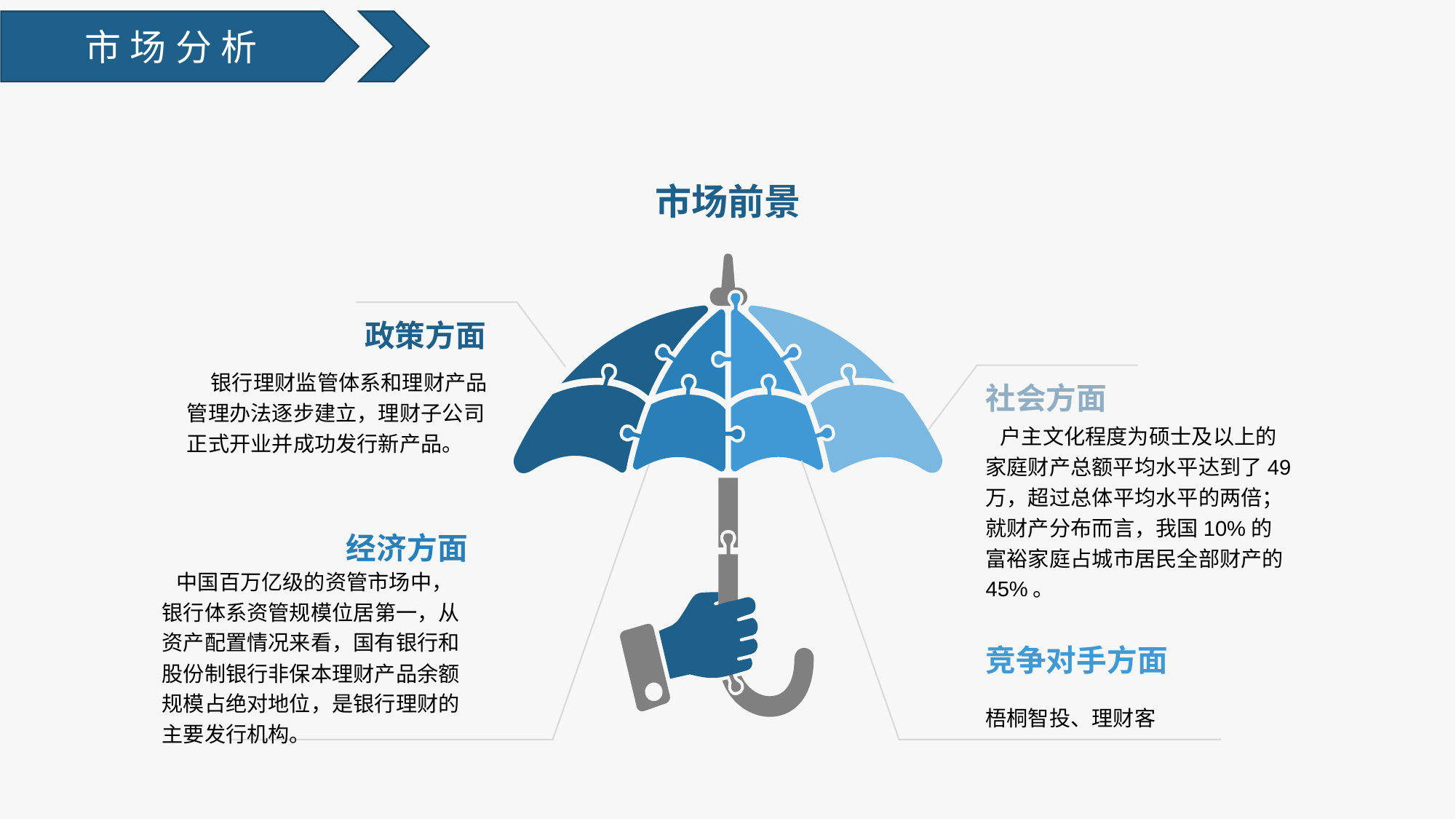

市场分析

市场前景

政策方面
    银行理财监管体系和理财产品管理办法逐步建立，理财子公司正式开业并成功发行新产品。

社会方面
  户主文化程度为硕士及以上的家庭财产总额平均水平达到了49万，超过总体平均水平的两倍；就财产分布而言，我国10%的富裕家庭占城市居民全部财产的45%。

经济方面
  中国百万亿级的资管市场中，银行体系资管规模位居第一，从资产配置情况来看，国有银行和股份制银行非保本理财产品余额规模占绝对地位，是银行理财的主要发行机构。
竞争对手方面
梧桐智投、理财客